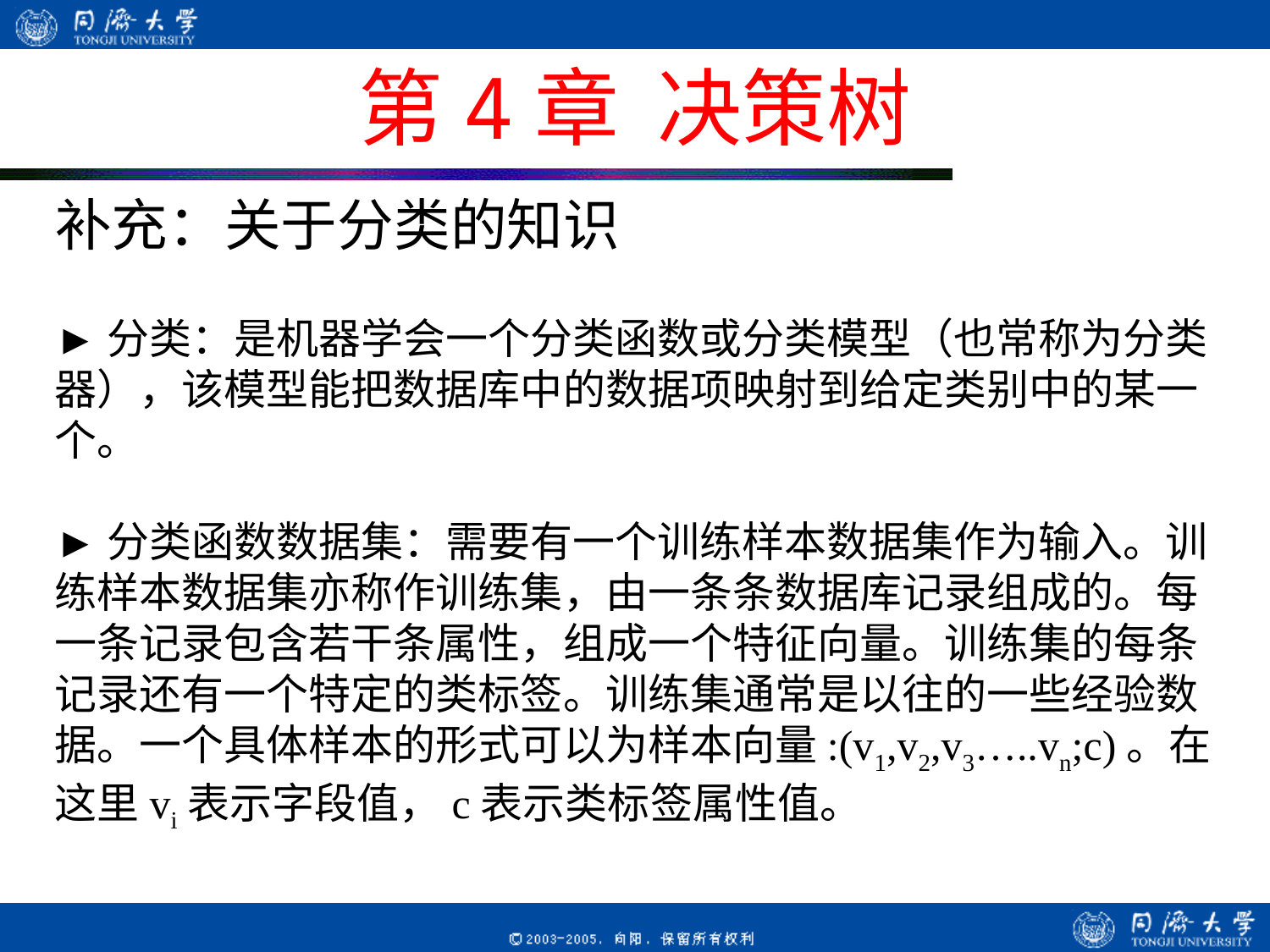

# 第4章  决策树
补充：关于分类的知识

►分类：是机器学会一个分类函数或分类模型（也常称为分类器），该模型能把数据库中的数据项映射到给定类别中的某一个。

►分类函数数据集：需要有一个训练样本数据集作为输入。训练样本数据集亦称作训练集，由一条条数据库记录组成的。每一条记录包含若干条属性，组成一个特征向量。训练集的每条记录还有一个特定的类标签。训练集通常是以往的一些经验数据。一个具体样本的形式可以为样本向量:(v1,v2,v3…..vn;c)。在这里vi表示字段值，c表示类标签属性值。